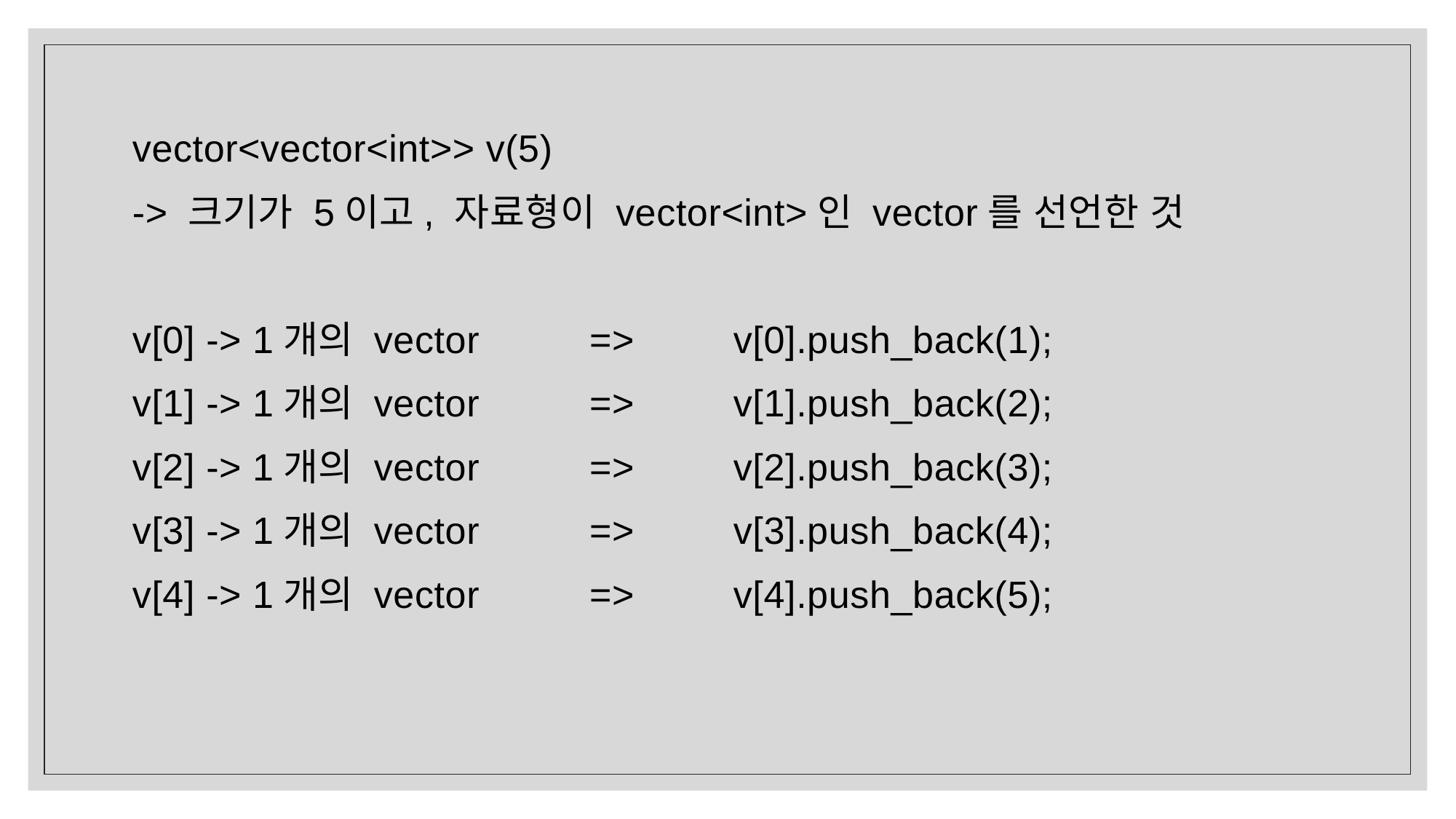

vector<vector<int>> v(5)
-> 크기가 5이고, 자료형이 vector<int>인 vector를 선언한 것

v[0] -> 1개의 vector          =>         v[0].push_back(1);
v[1] -> 1개의 vector          =>         v[1].push_back(2);
v[2] -> 1개의 vector          =>         v[2].push_back(3);
v[3] -> 1개의 vector          =>         v[3].push_back(4);
v[4] -> 1개의 vector          =>         v[4].push_back(5);